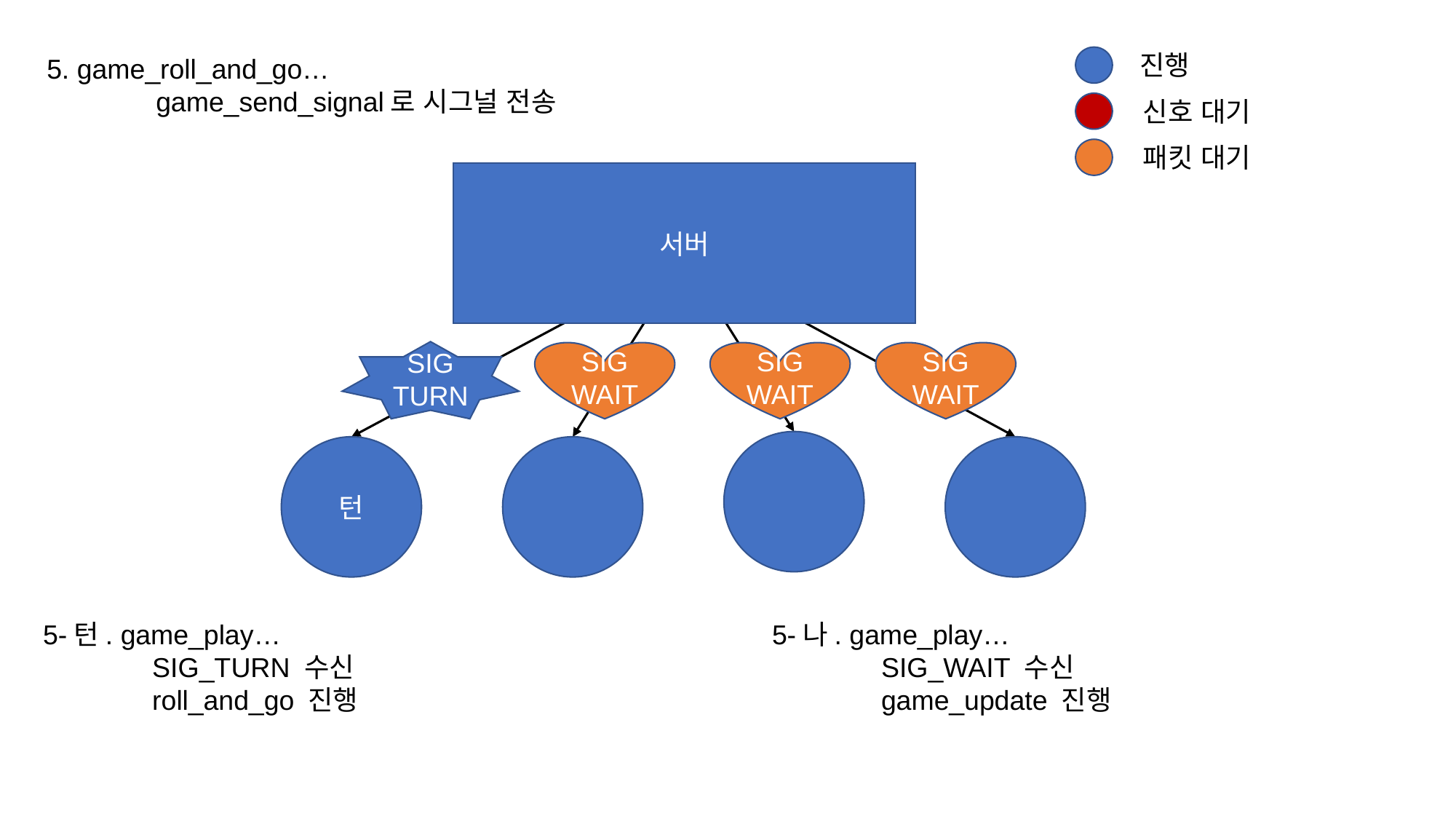

진행
5. game_roll_and_go…
	game_send_signal로 시그널 전송

신호 대기

패킷 대기

서버
SIG
TURN
SIG
WAIT
SIG
WAIT
SIG
WAIT

턴

5-턴. game_play…
	SIG_TURN 수신
	roll_and_go 진행
5-나. game_play…
	SIG_WAIT 수신
	game_update 진행